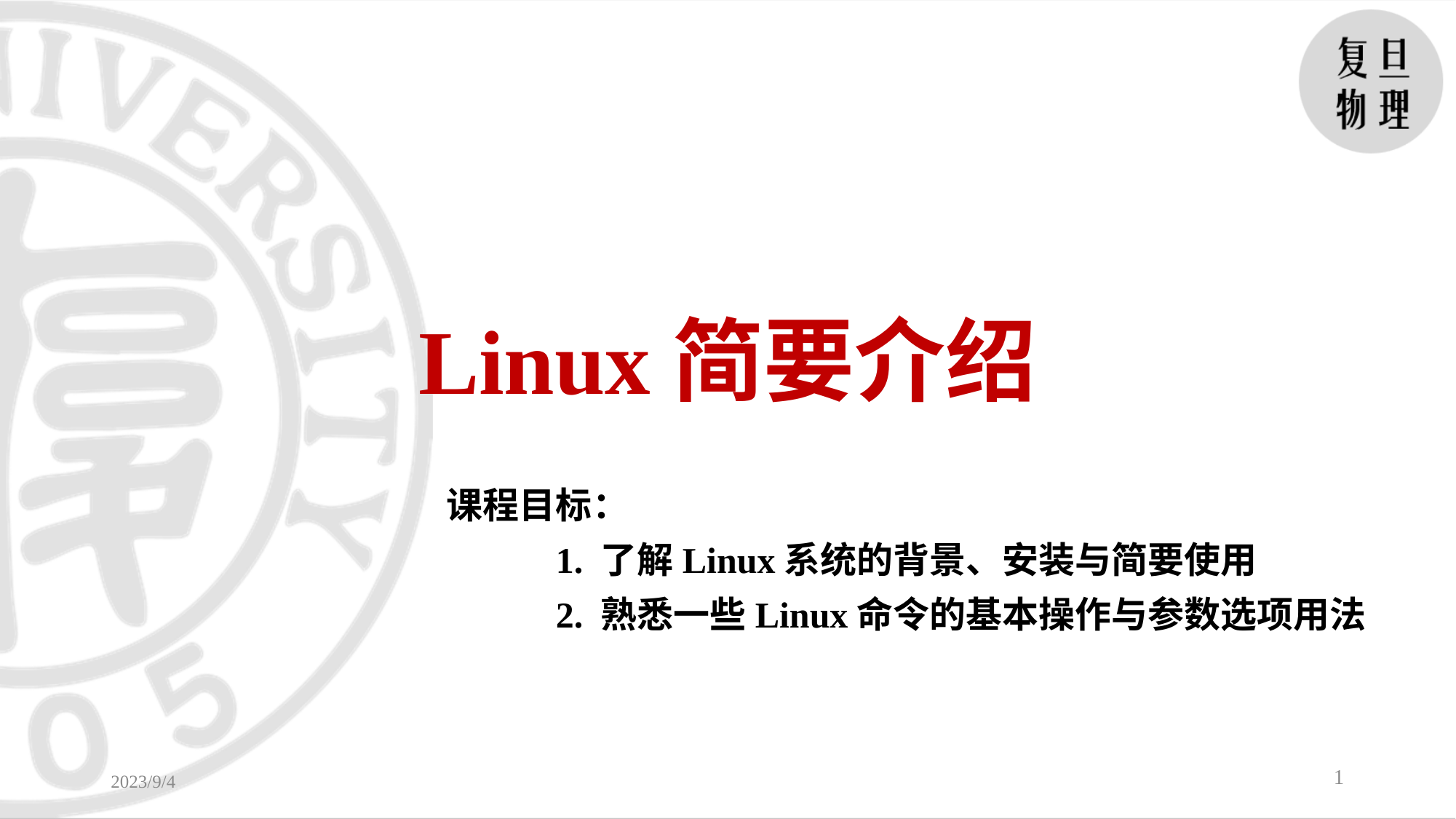

# Linux简要介绍
课程目标：
	1. 了解Linux系统的背景、安装与简要使用
	2. 熟悉一些Linux命令的基本操作与参数选项用法
2023/9/4

1